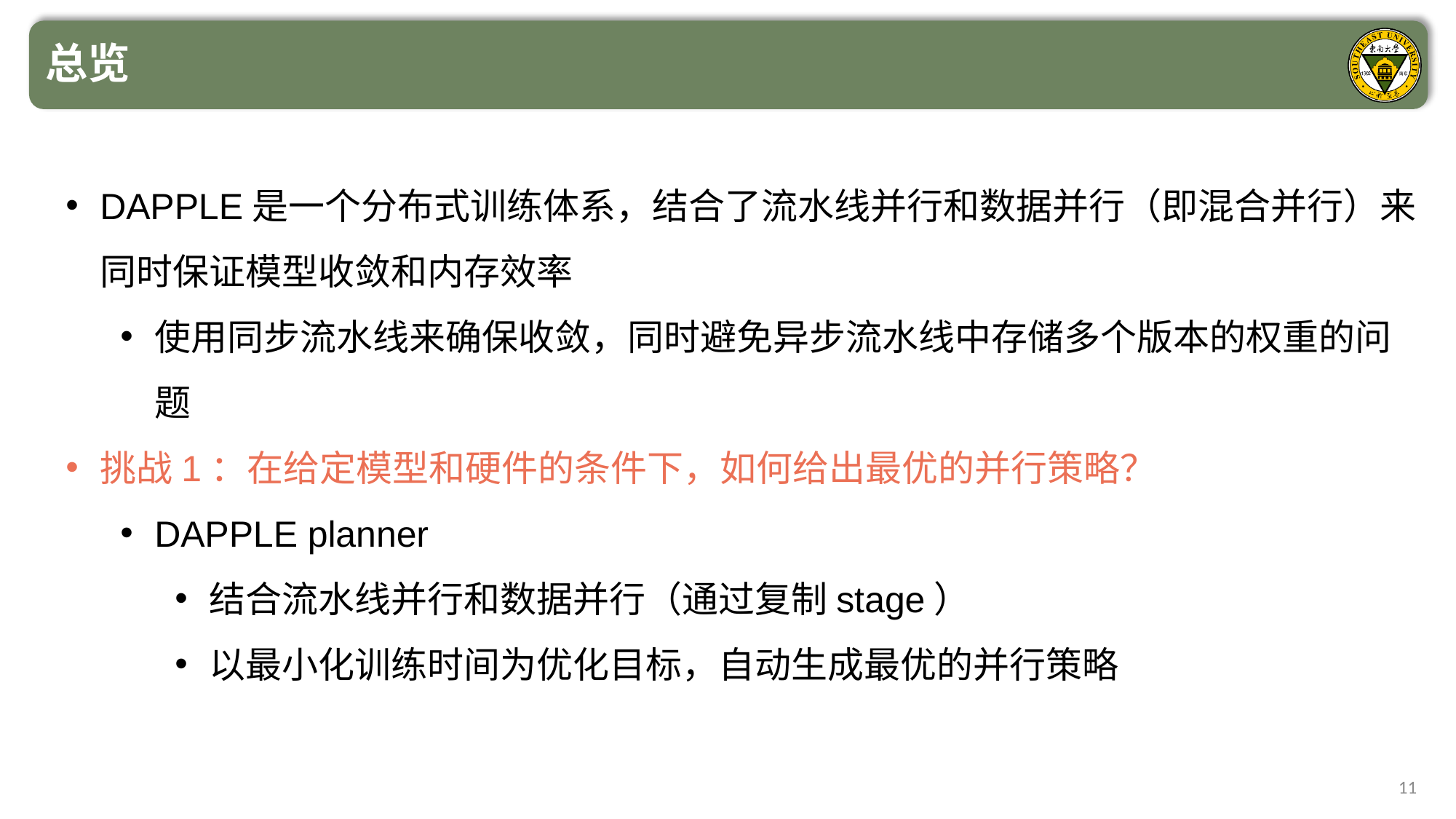

总览
DAPPLE是一个分布式训练体系，结合了流水线并行和数据并行（即混合并行）来同时保证模型收敛和内存效率
使用同步流水线来确保收敛，同时避免异步流水线中存储多个版本的权重的问题
挑战1：在给定模型和硬件的条件下，如何给出最优的并行策略？
DAPPLE planner
结合流水线并行和数据并行（通过复制stage）
以最小化训练时间为优化目标，自动生成最优的并行策略
11